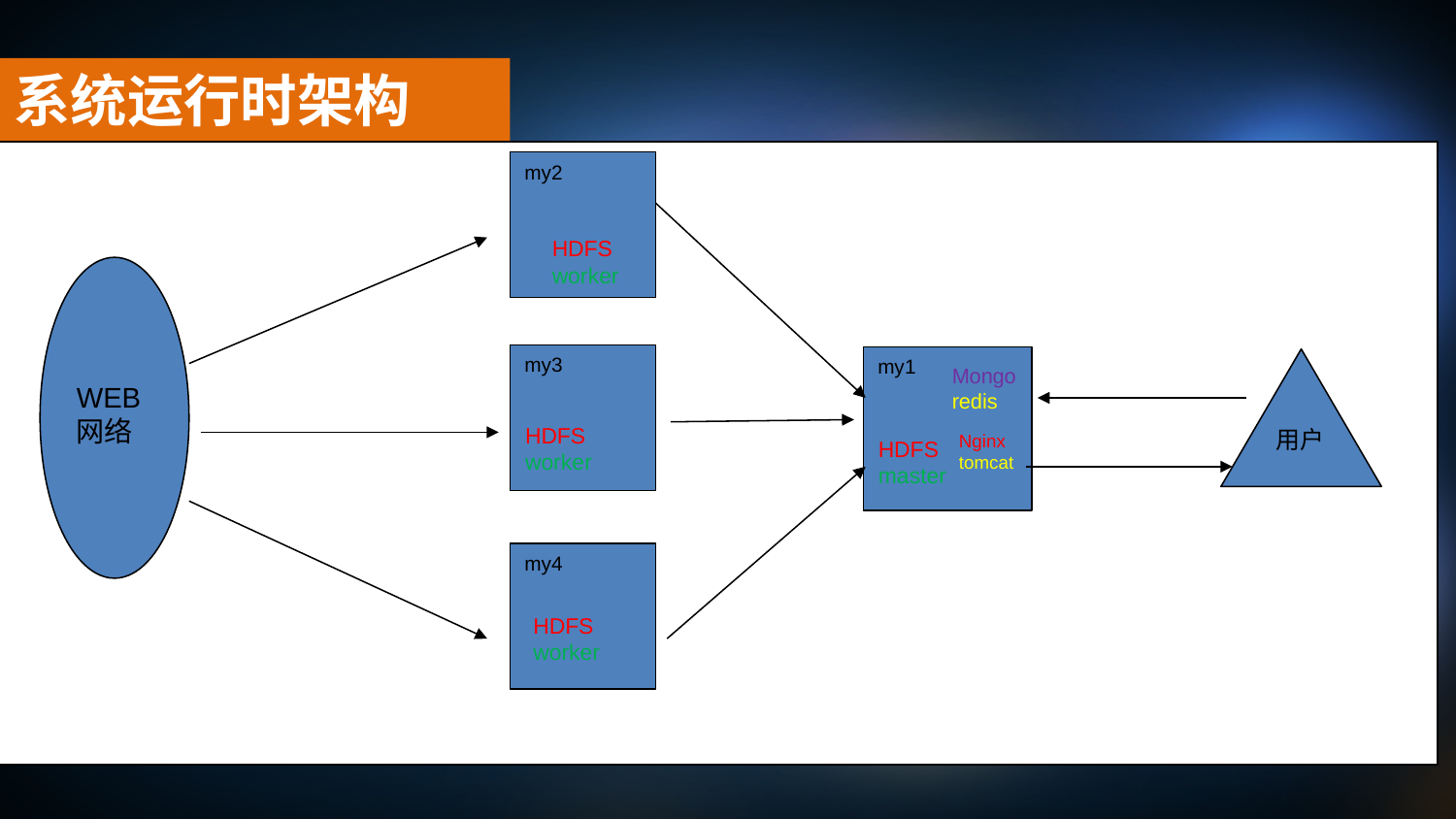

系统运行时架构

my2
HDFS
worker

WEB网络
my3
my1
用户
Mongo
redis
HDFS
worker
Nginx
tomcat
HDFS
master
my4
HDFS
worker